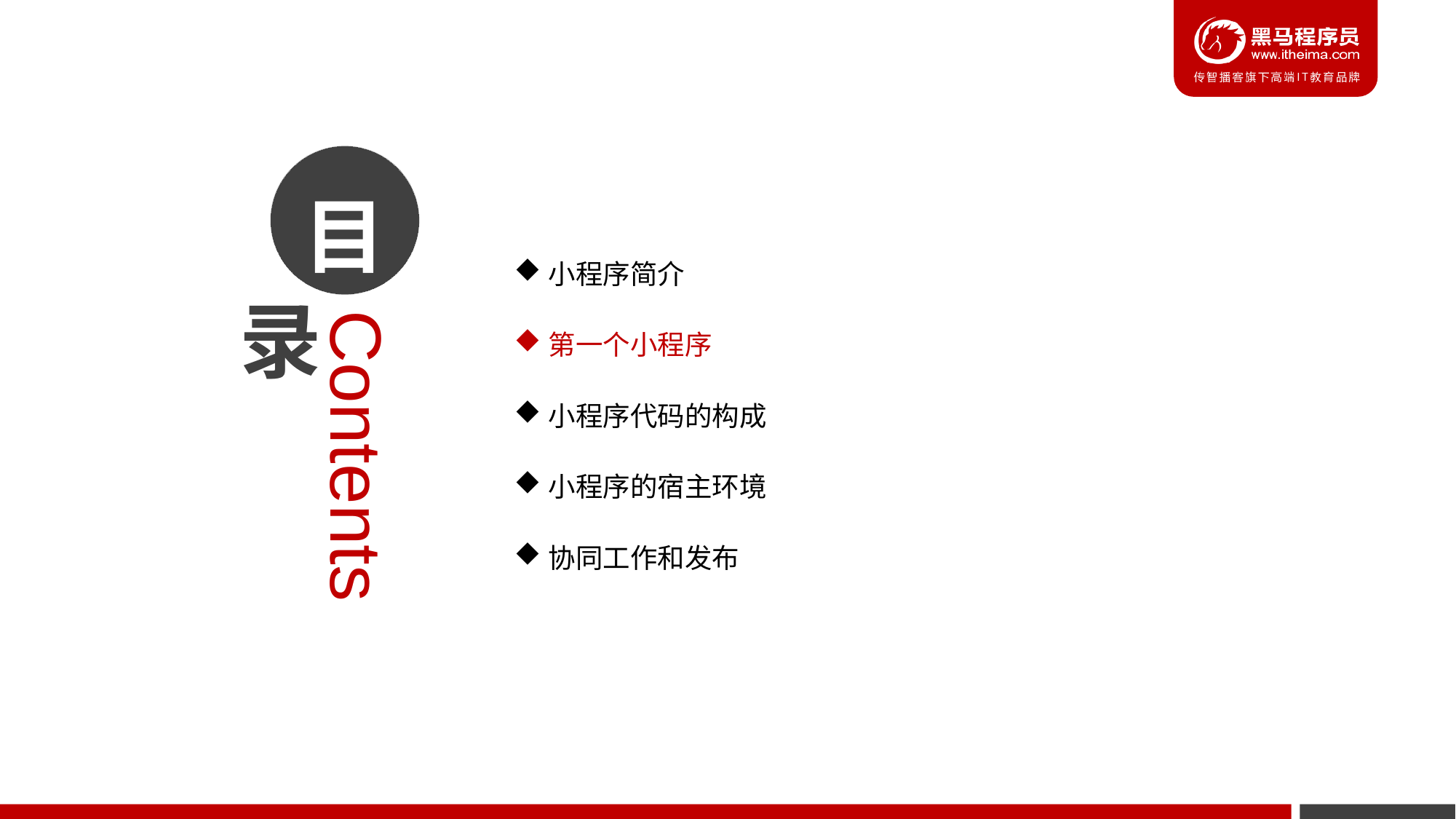

小程序简介
第一个小程序
小程序代码的构成
小程序的宿主环境
协同工作和发布